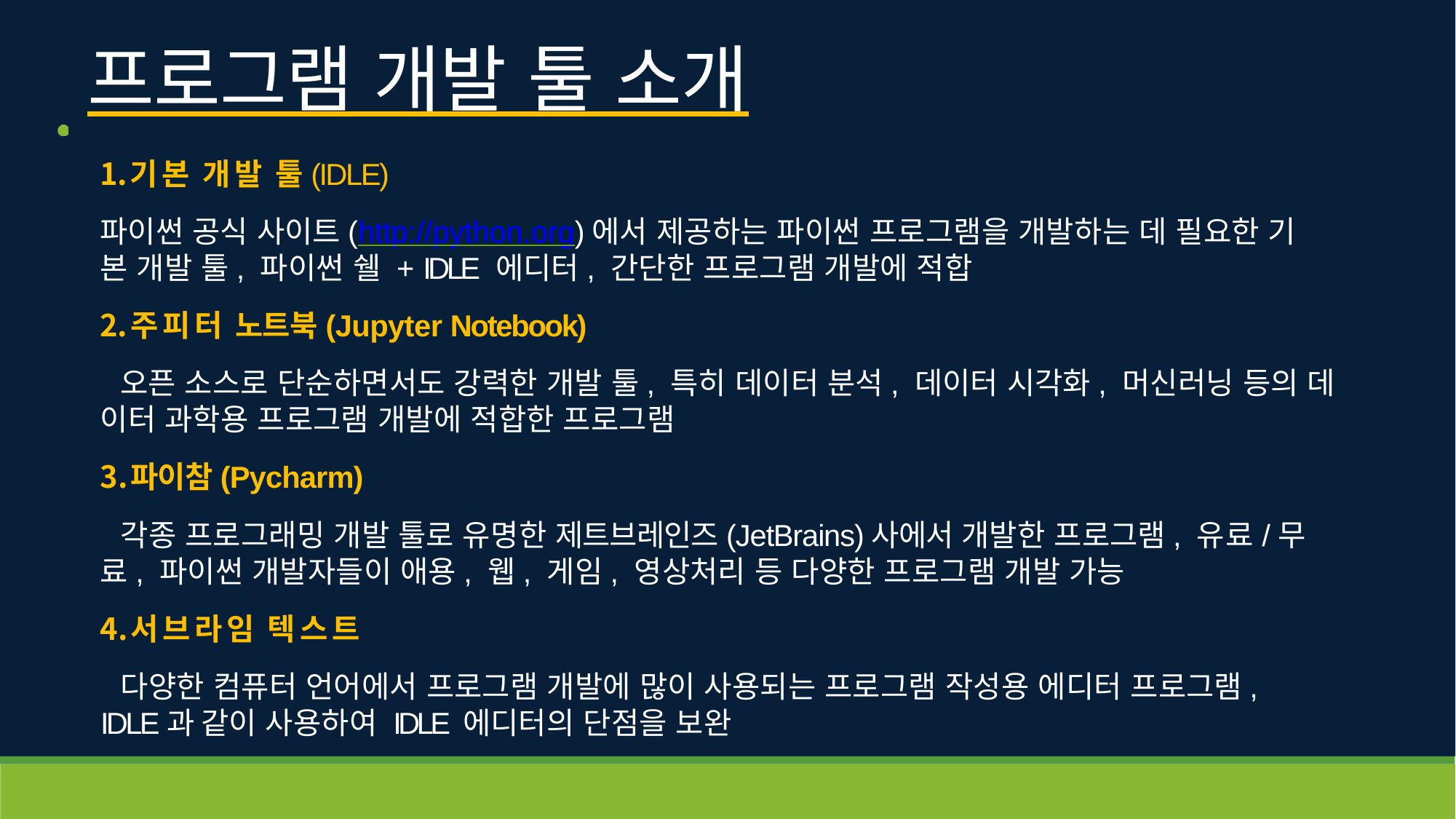

# 프로그램 개발 툴 소개

기본 개발 툴(IDLE)
파이썬 공식 사이트(http://python.org)에서 제공하는 파이썬 프로그램을 개발하는 데 필요한 기  본 개발 툴, 파이썬 쉘 + IDLE 에디터, 간단한 프로그램 개발에 적합
주피터 노트북(Jupyter Notebook)
오픈 소스로 단순하면서도 강력한 개발 툴, 특히 데이터 분석, 데이터 시각화, 머신러닝 등의 데  이터 과학용 프로그램 개발에 적합한 프로그램
파이참(Pycharm)
각종 프로그래밍 개발 툴로 유명한 제트브레인즈(JetBrains)사에서 개발한 프로그램, 유료/무  료, 파이썬 개발자들이 애용, 웹, 게임, 영상처리 등 다양한 프로그램 개발 가능
서브라임 텍스트
다양한 컴퓨터 언어에서 프로그램 개발에 많이 사용되는 프로그램 작성용 에디터 프로그램,  IDLE과 같이 사용하여 IDLE 에디터의 단점을 보완